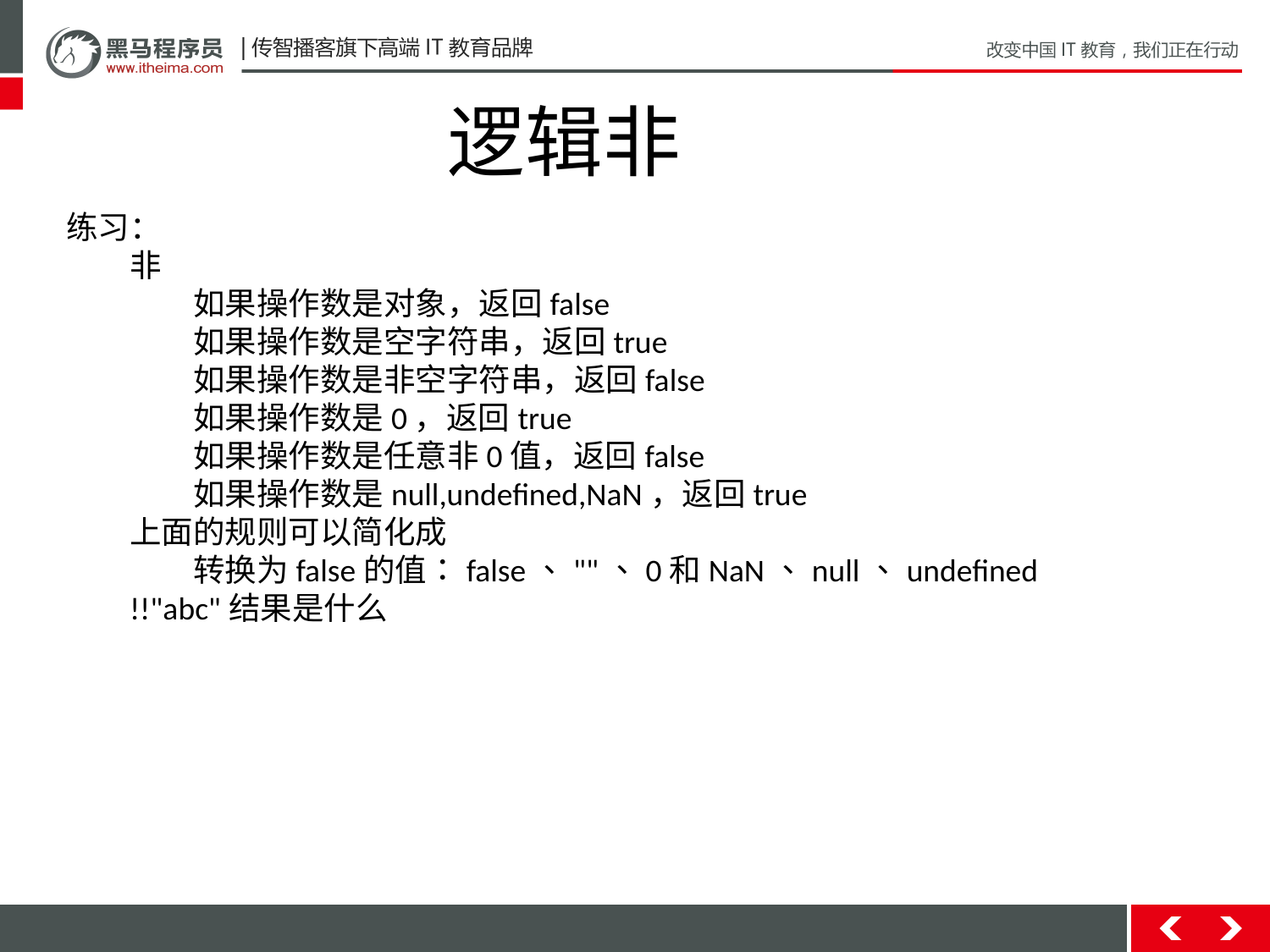

逻辑非
练习：
非
如果操作数是对象，返回false
如果操作数是空字符串，返回true
如果操作数是非空字符串，返回false
如果操作数是0，返回true
如果操作数是任意非0值，返回false
如果操作数是null,undefined,NaN，返回true
上面的规则可以简化成
转换为false的值：false、""、0和NaN、null、undefined
!!"abc"结果是什么